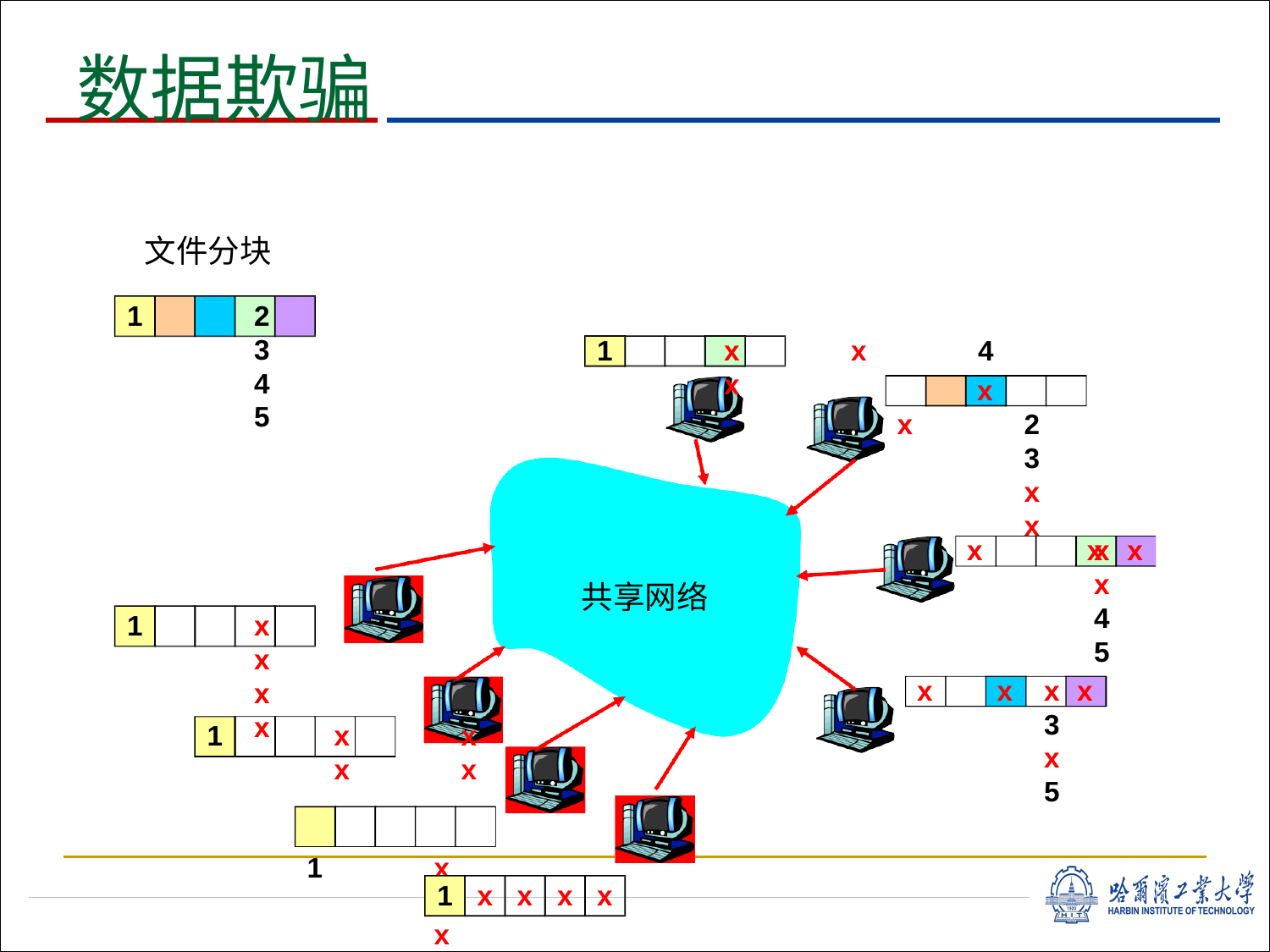

# 数据欺骗
文件分块
1	2	3	4	5

1	x	x	4	x
x	2	3	x	x

x
x

x
x
x	x	x	4	5
x
x
共享网络

1	x	x	x	x
x	x	3	x	5
x
x
1	x	x	x	x

1	x	x	x	x

1
x
x
x
x